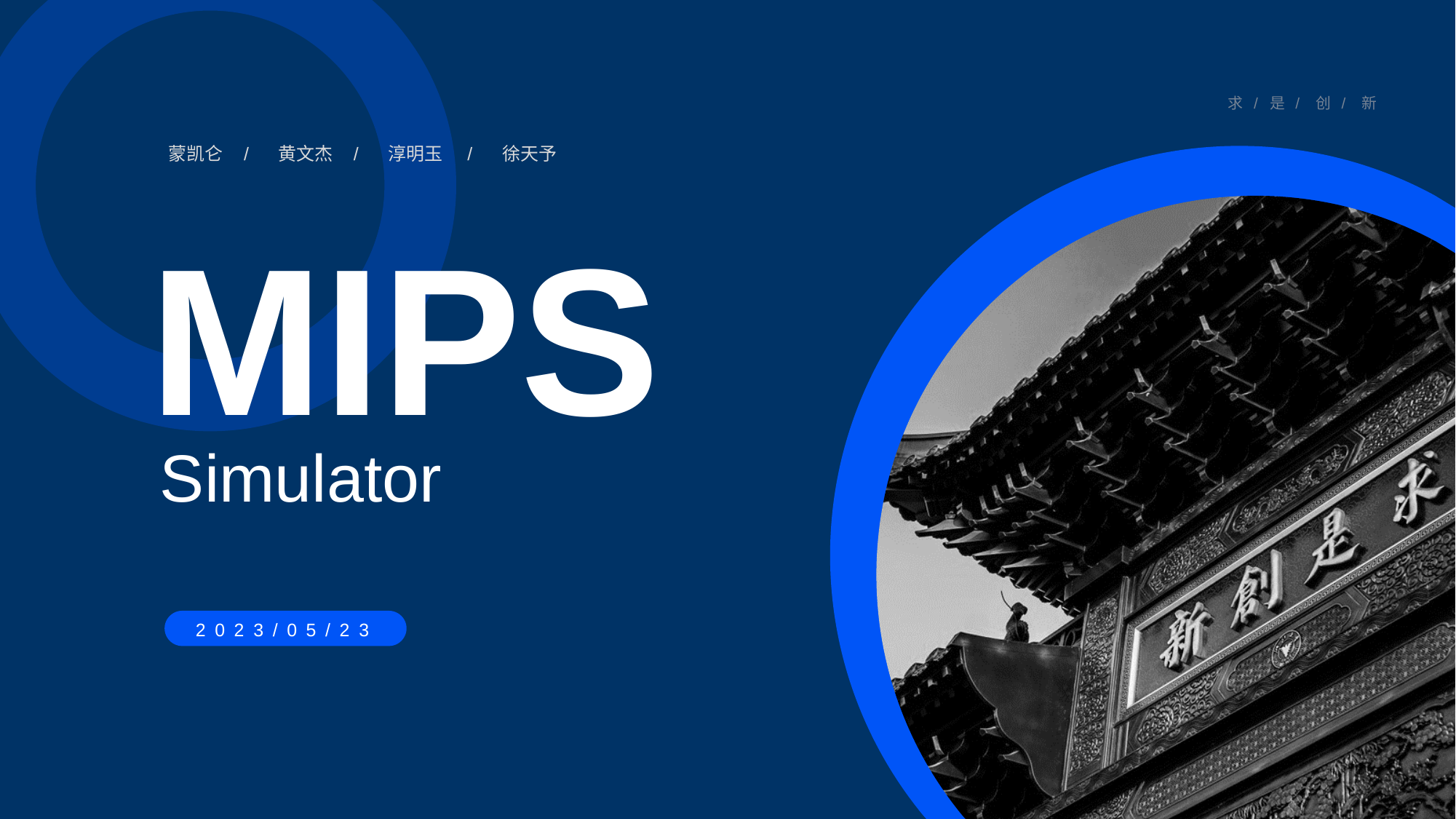

蒙凯仑    /     黄文杰    /     淳明玉     /     徐天予
# MIPS
Simulator
2023/05/23